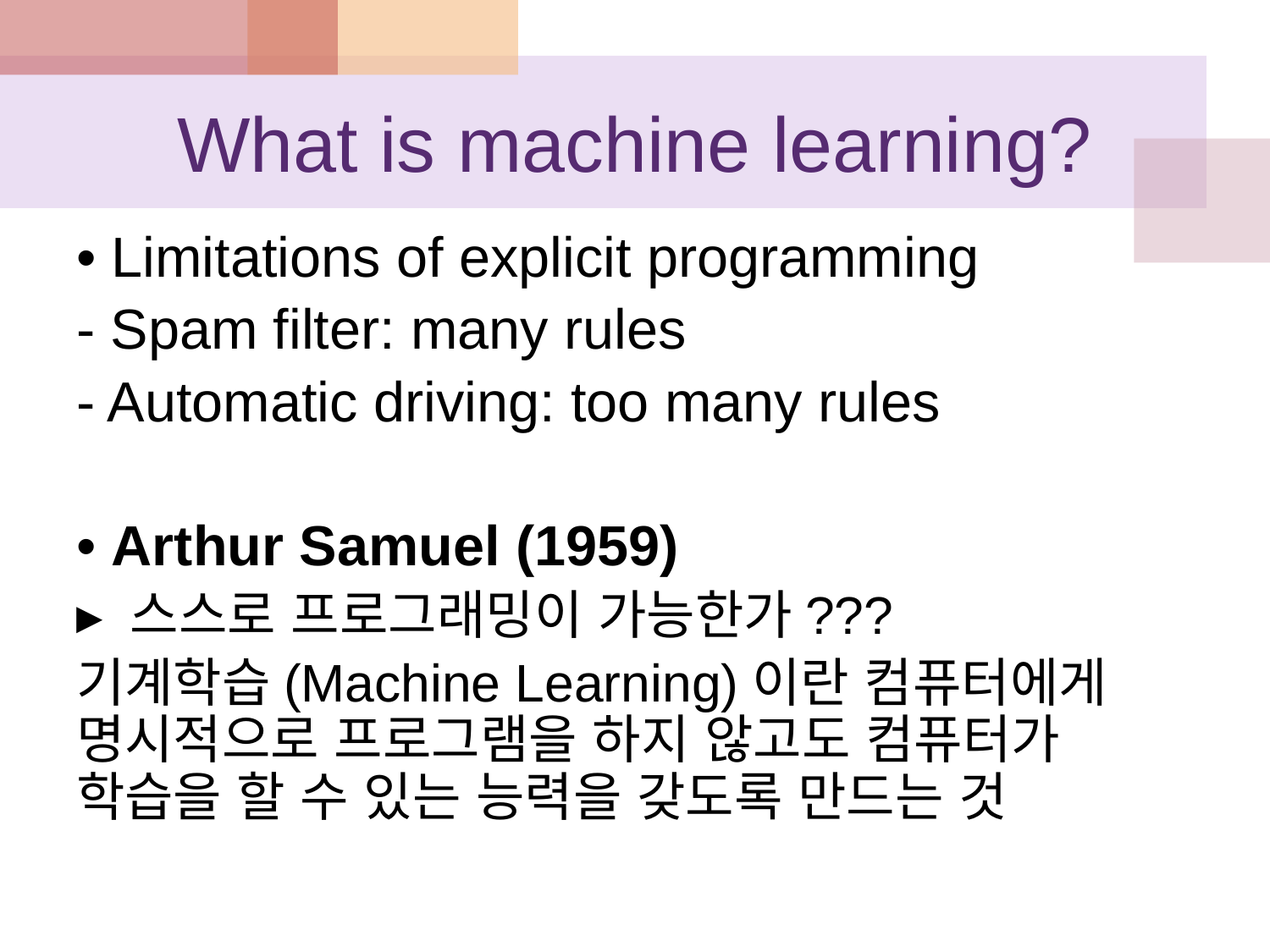

# What is machine learning?
• Limitations of explicit programming
- Spam filter: many rules
- Automatic driving: too many rules

• Arthur Samuel (1959)
▸ 스스로 프로그래밍이 가능한가???
기계학습(Machine Learning)이란 컴퓨터에게 명시적으로 프로그램을 하지 않고도 컴퓨터가 학습을 할 수 있는 능력을 갖도록 만드는 것